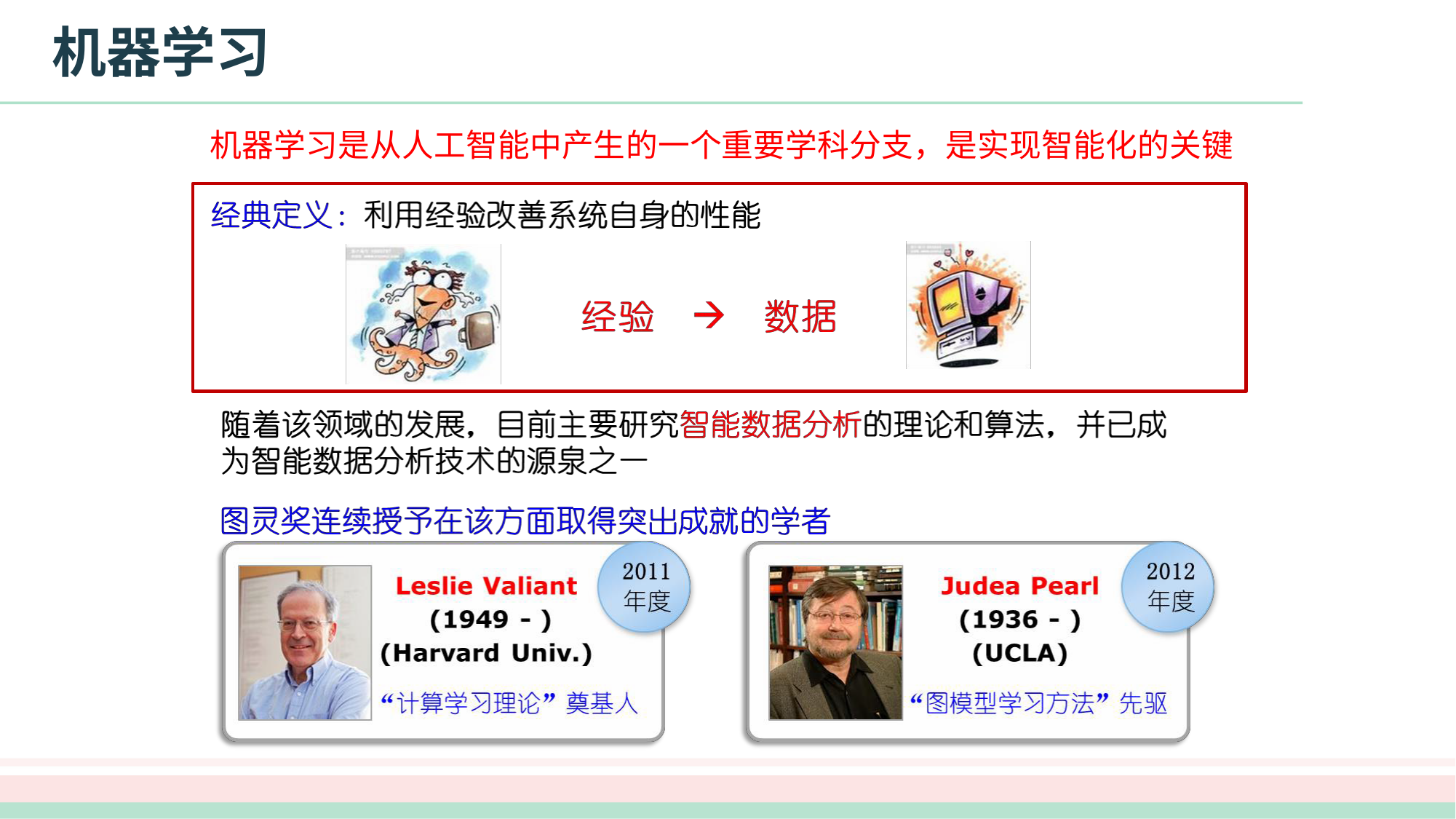

# 机器学习
机器学习是从人工智能中产生的一个重要学科分支，是实现智能化的关键